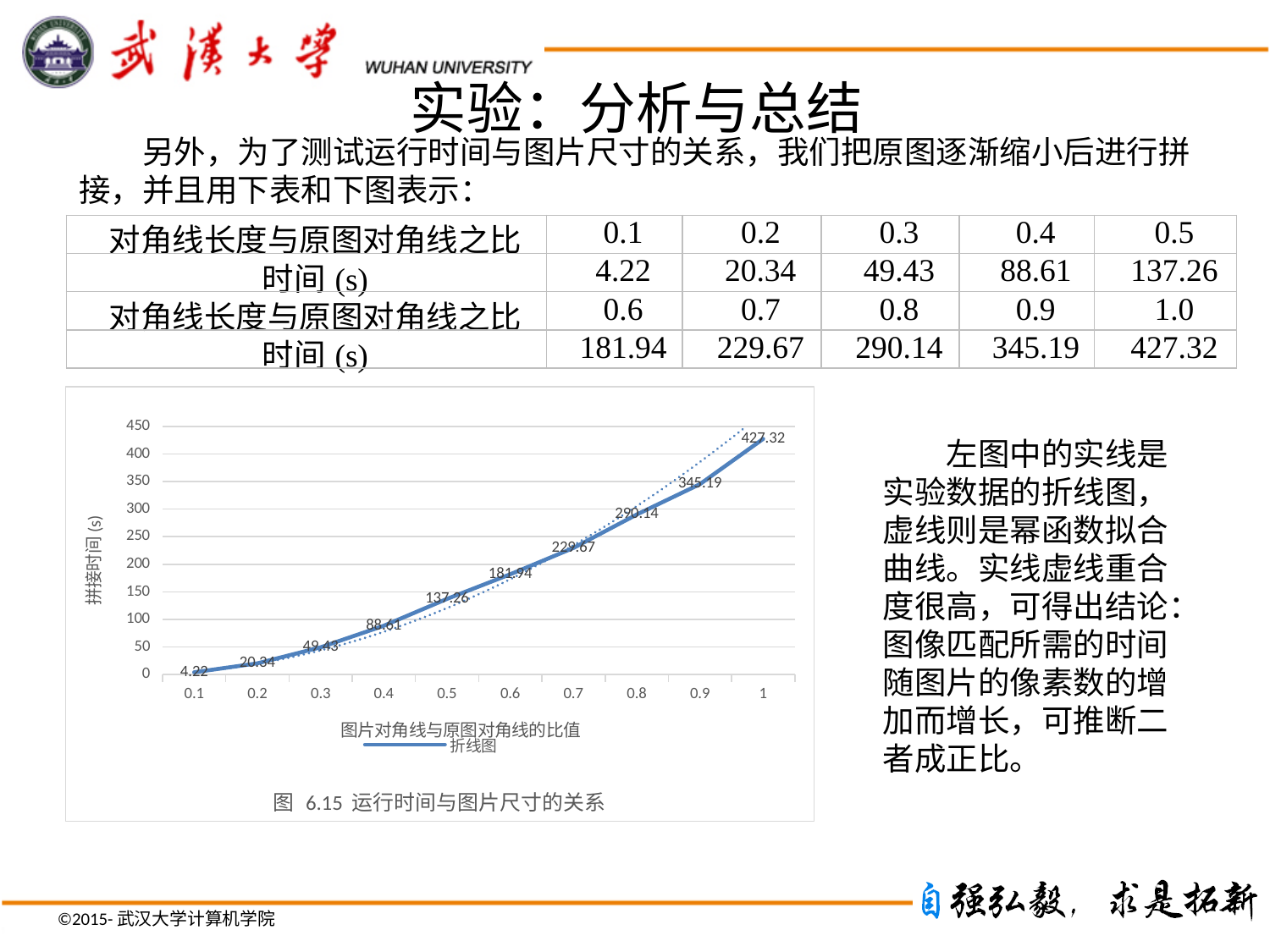

# 实验：分析与总结
另外，为了测试运行时间与图片尺寸的关系，我们把原图逐渐缩小后进行拼接，并且用下表和下图表示：
| 对角线长度与原图对角线之比 | 0.1 | 0.2 | 0.3 | 0.4 | 0.5 |
| --- | --- | --- | --- | --- | --- |
| 时间(s) | 4.22 | 20.34 | 49.43 | 88.61 | 137.26 |
| 对角线长度与原图对角线之比 | 0.6 | 0.7 | 0.8 | 0.9 | 1.0 |
| 时间(s) | 181.94 | 229.67 | 290.14 | 345.19 | 427.32 |

### Chart: 图 6.15 运行时间与图片尺寸的关系

| Category | 折线图 |
|---|---|
| 0.1 | 4.22 |
| 0.2 | 20.34 |
| 0.3000000000000001 | 49.43 |
| 0.4 | 88.61 |
| 0.5 | 137.26 |
| 0.6000000000000002 | 181.94 |
| 0.70000000000000018 | 229.67 |
| 0.8 | 290.1400000000001 |
| 0.9 | 345.19 |
| 1 | 427.32 |
左图中的实线是实验数据的折线图，虚线则是幂函数拟合曲线。实线虚线重合度很高，可得出结论：图像匹配所需的时间随图片的像素数的增加而增长，可推断二者成正比。